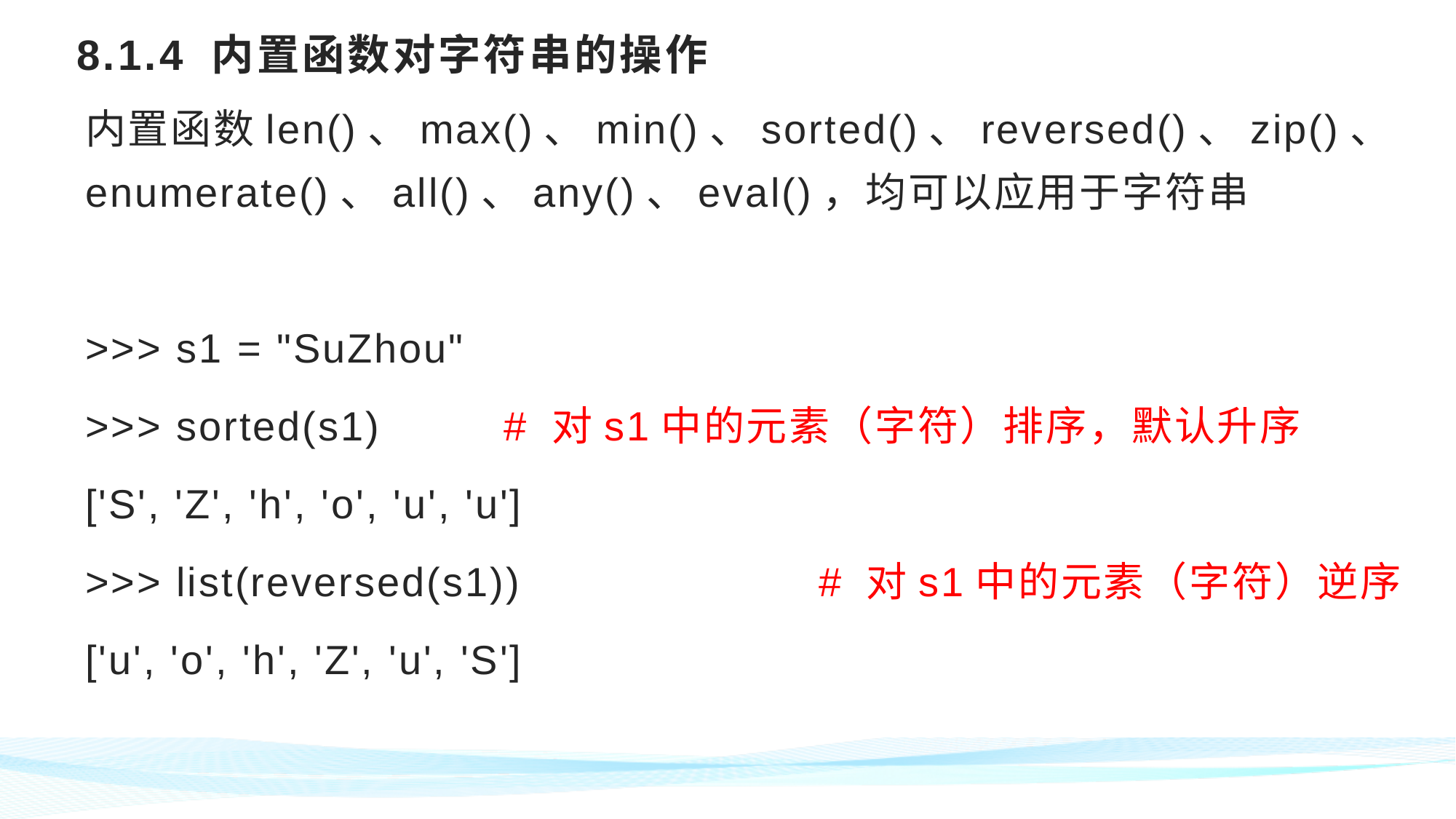

# 8.1.4 内置函数对字符串的操作
内置函数len()、max()、min()、sorted()、reversed()、zip()、enumerate()、all()、any()、eval()，均可以应用于字符串

>>> s1 = "SuZhou"
>>> sorted(s1)      			# 对s1中的元素（字符）排序，默认升序
['S', 'Z', 'h', 'o', 'u', 'u']
>>> list(reversed(s1)) 		     	# 对s1中的元素（字符）逆序
['u', 'o', 'h', 'Z', 'u', 'S']